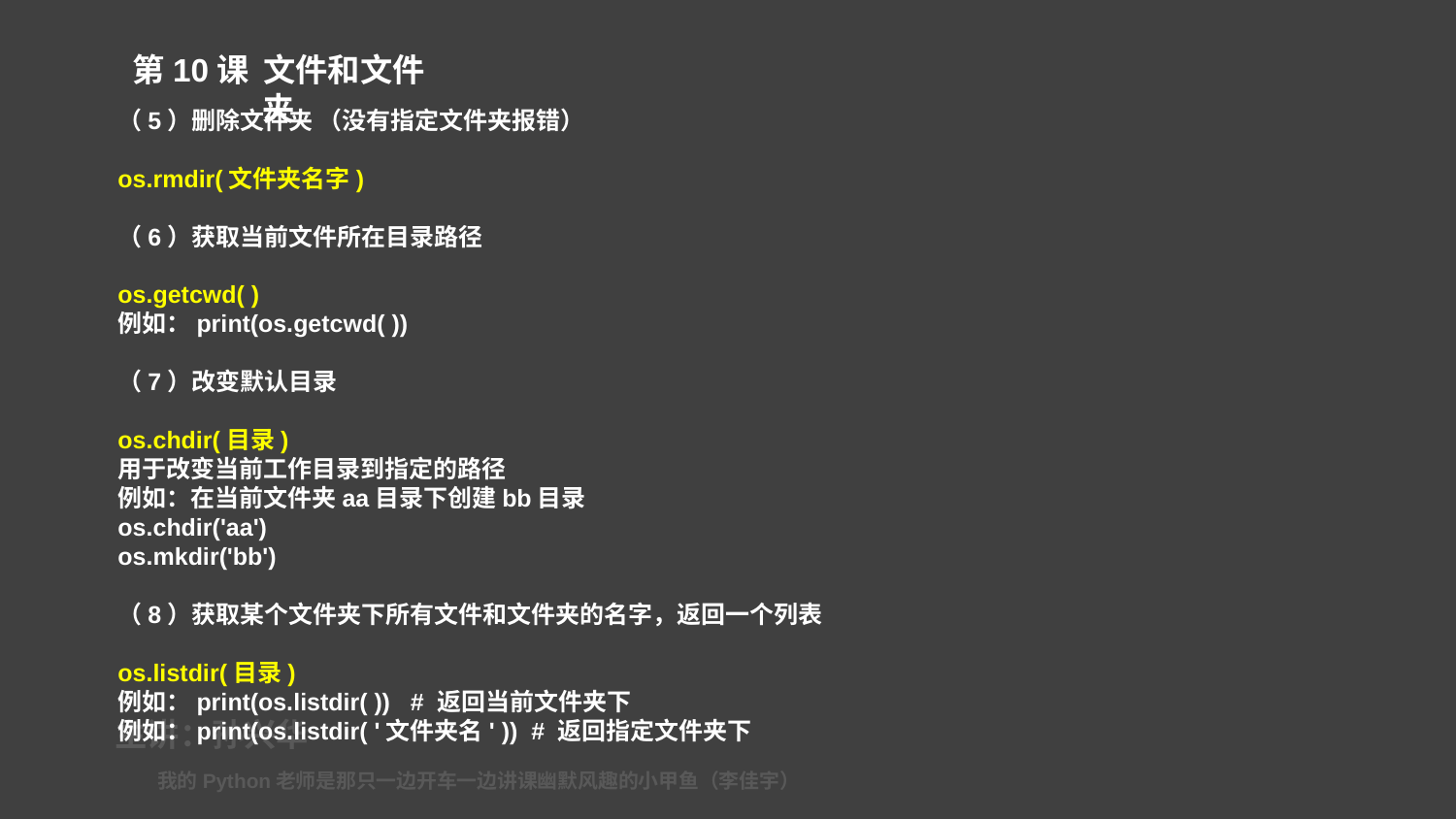

第10课  文件和文件夹
（5）删除文件夹 （没有指定文件夹报错）

os.rmdir(文件夹名字)

（6）获取当前文件所在目录路径

os.getcwd( )
例如：print(os.getcwd( ))

（7）改变默认目录

os.chdir(目录)
用于改变当前工作目录到指定的路径
例如：在当前文件夹aa目录下创建bb目录
os.chdir('aa')
os.mkdir('bb')

（8）获取某个文件夹下所有文件和文件夹的名字，返回一个列表

os.listdir(目录)
例如：print(os.listdir( ))   # 返回当前文件夹下
例如：print(os.listdir( '文件夹名' ))  # 返回指定文件夹下